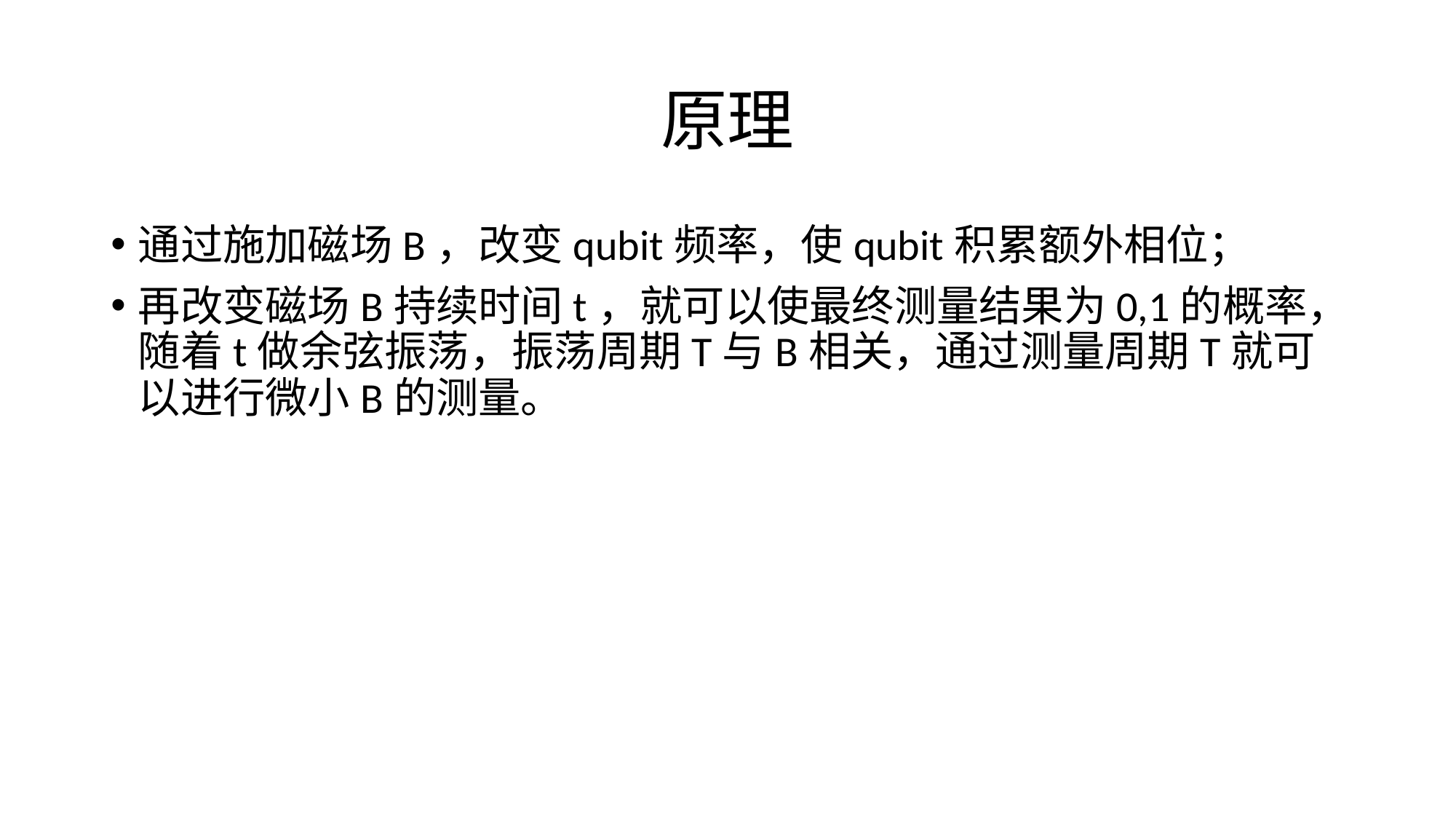

# 原理
通过施加磁场B，改变qubit频率，使qubit积累额外相位；
再改变磁场B持续时间t，就可以使最终测量结果为0,1的概率，随着t做余弦振荡，振荡周期T与B相关，通过测量周期T就可以进行微小B的测量。